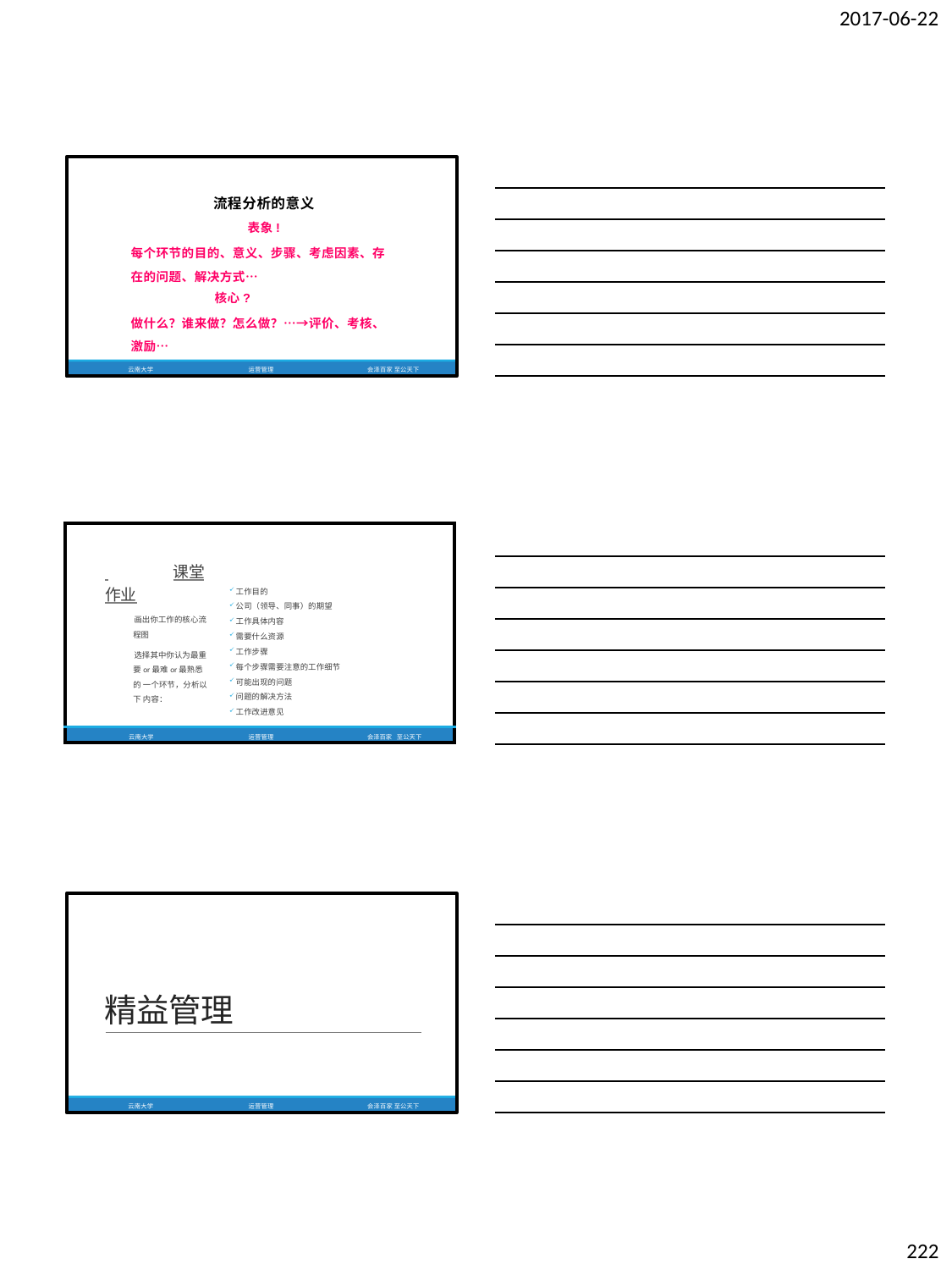

2017-06-22

流程分析的意义
表象!
每个环节的目的、意义、步骤、考虑因素、存 在的问题、解决方式…
核心?
做什么？谁来做？怎么做？…→评价、考核、 激励…

云南大学
运营管理
会泽百家 至公天下

| 课堂作业 画出你工作的核心流 程图 选择其中你认为最重 要or最难or最熟悉的 一个环节，分析以下 内容： | 工作目的 公司（领导、同事）的期望 工作具体内容 需要什么资源 工作步骤 每个步骤需要注意的工作细节 可能出现的问题 问题的解决方法 工作改进意见 |  |  |
| --- | --- | --- | --- |
| 云南大学 | 运营管理 | 会泽百家 | 至公天下 |

精益管理

云南大学
运营管理
会泽百家 至公天下

222